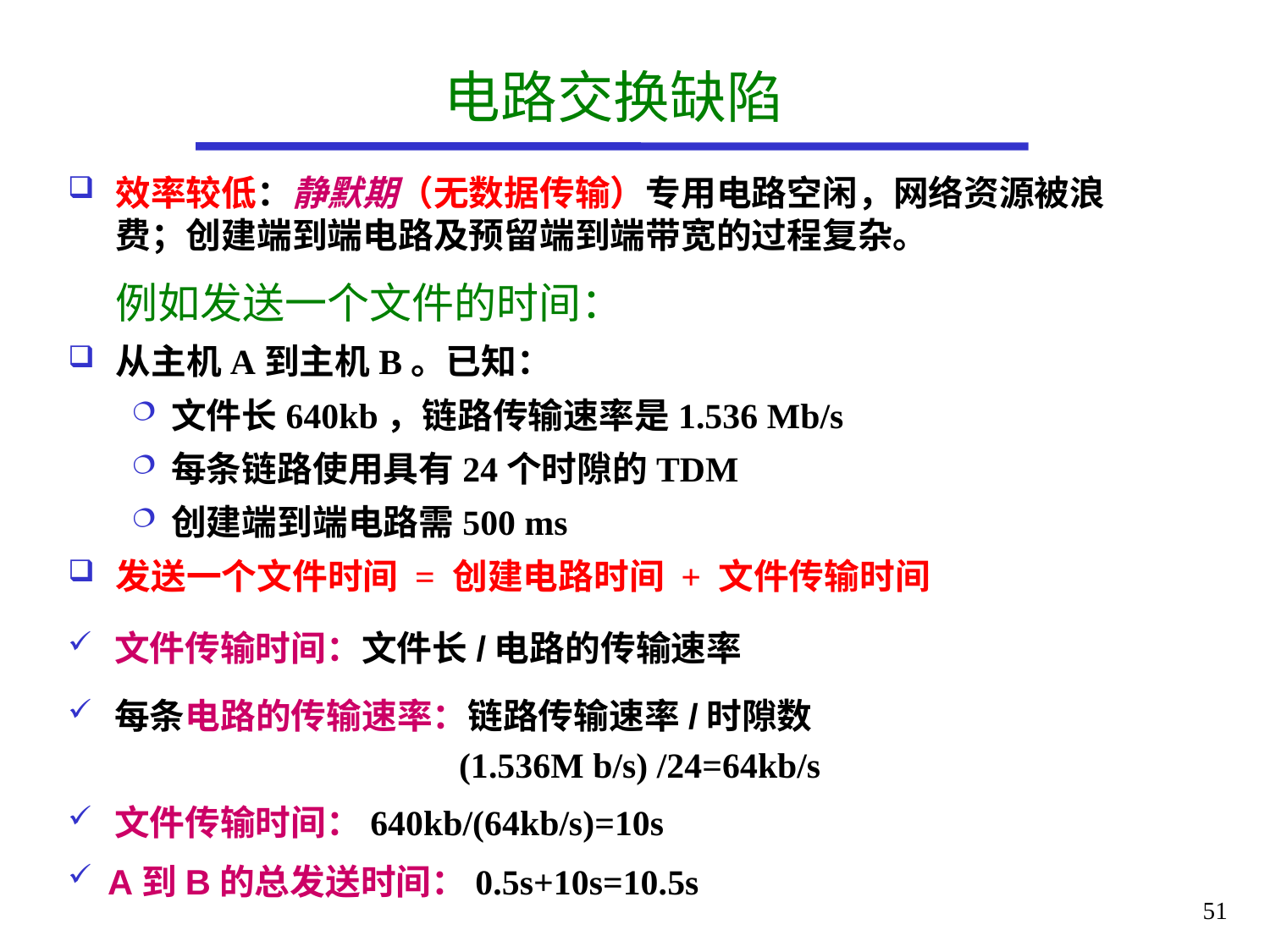

电路交换缺陷
效率较低：静默期（无数据传输）专用电路空闲，网络资源被浪费；创建端到端电路及预留端到端带宽的过程复杂。
# 例如发送一个文件的时间：
从主机A到主机B。已知：
文件长640kb，链路传输速率是1.536 Mb/s
每条链路使用具有24个时隙的TDM
创建端到端电路需500 ms
发送一个文件时间 = 创建电路时间 + 文件传输时间
 文件传输时间：文件长/电路的传输速率
 每条电路的传输速率：链路传输速率/时隙数
                                            (1.536M b/s) /24=64kb/s
 文件传输时间：640kb/(64kb/s)=10s
 A到B的总发送时间：0.5s+10s=10.5s
51